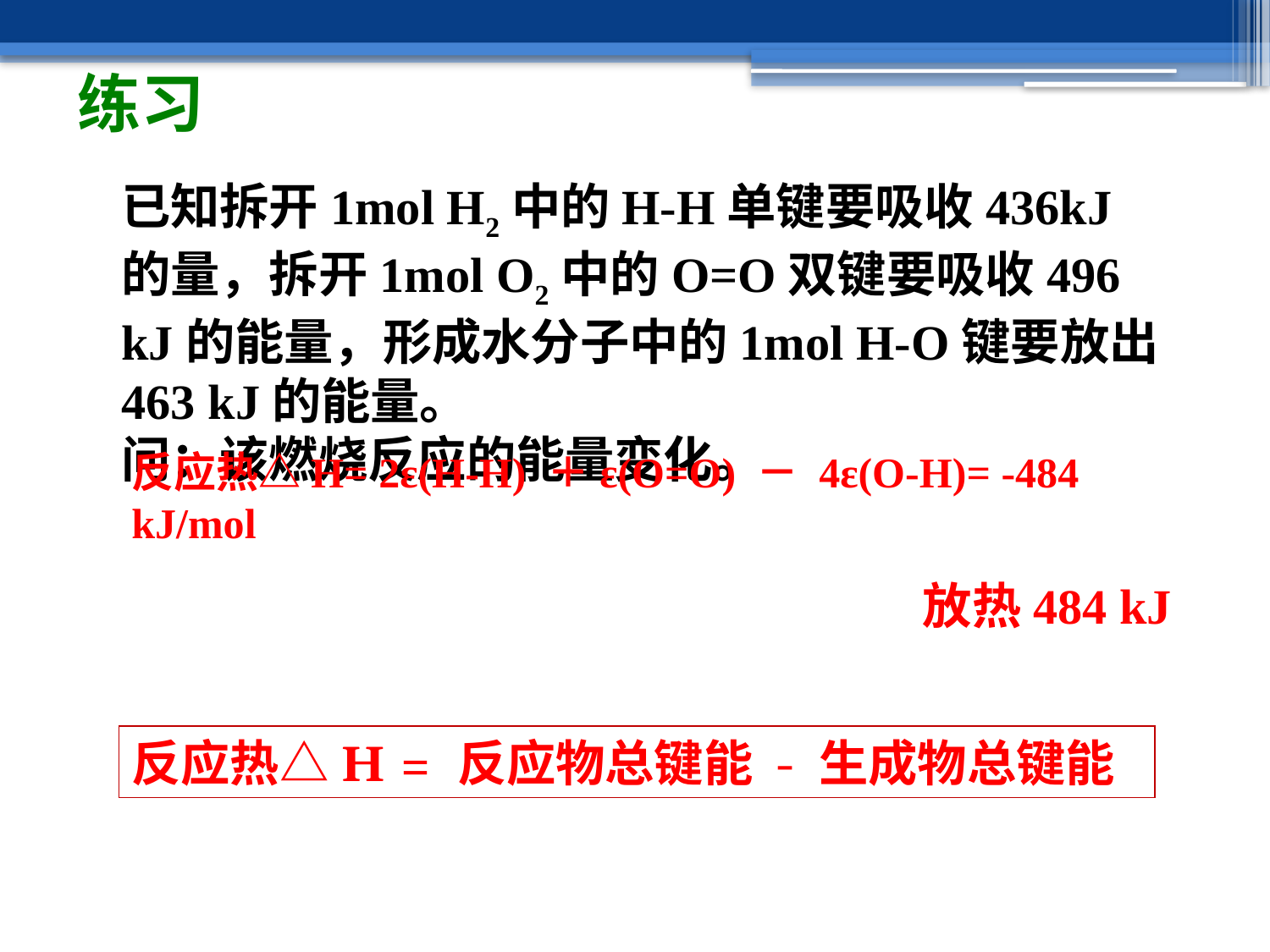

练习
已知拆开1mol H2中的H-H单键要吸收436kJ的量，拆开1mol O2中的O=O双键要吸收496 kJ的能量，形成水分子中的1mol H-O键要放出463 kJ的能量。
问：该燃烧反应的能量变化。
反应热△H= 2ε(H-H) ＋ε(O=O) － 4ε(O-H)= -484 kJ/mol
放热484 kJ
反应热△H = 反应物总键能 - 生成物总键能